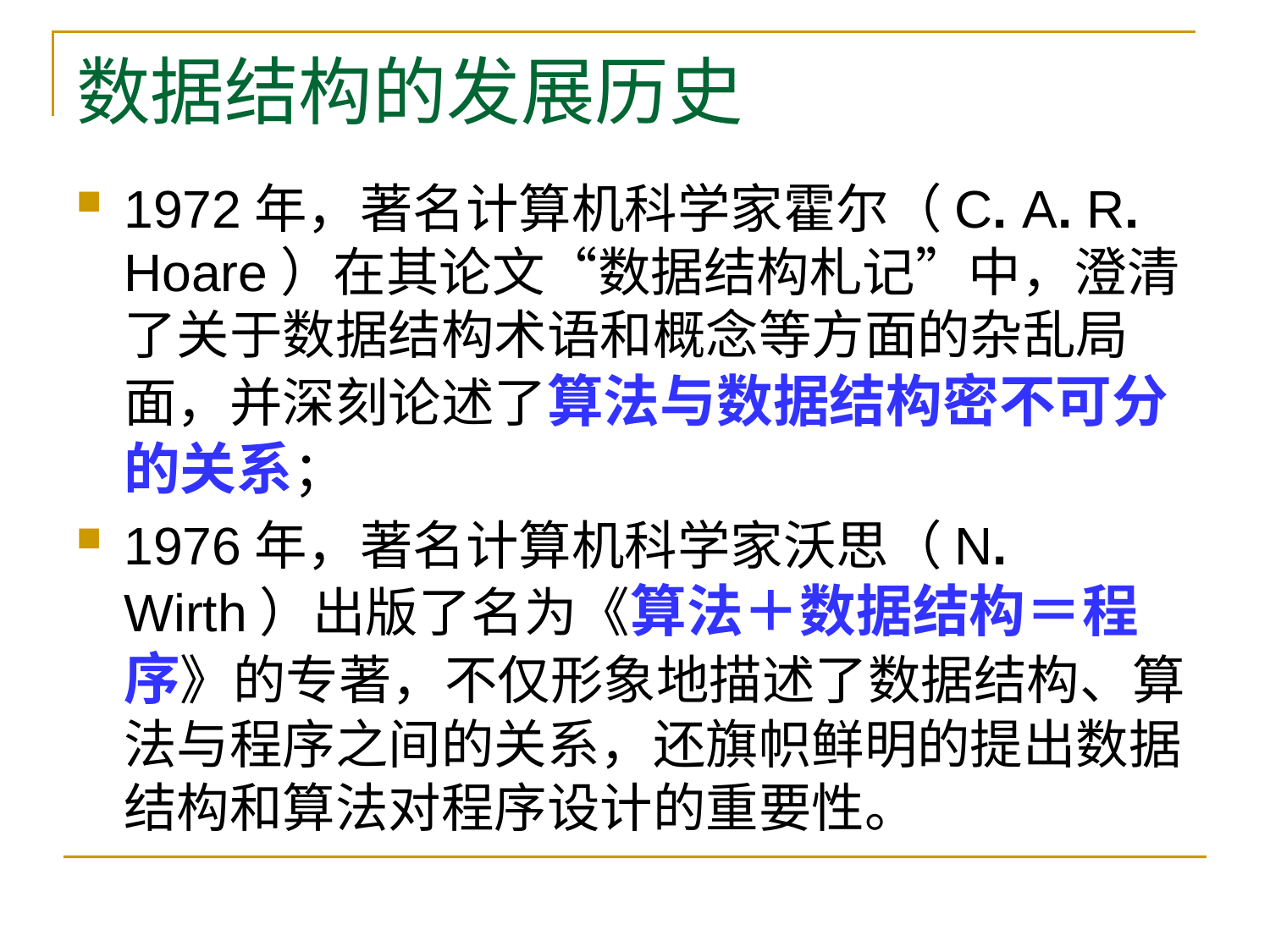

# 数据结构的发展历史
1972年，著名计算机科学家霍尔（C. A. R. Hoare）在其论文“数据结构札记”中，澄清了关于数据结构术语和概念等方面的杂乱局面，并深刻论述了算法与数据结构密不可分的关系；
1976年，著名计算机科学家沃思（N. Wirth）出版了名为《算法＋数据结构＝程序》的专著，不仅形象地描述了数据结构、算法与程序之间的关系，还旗帜鲜明的提出数据结构和算法对程序设计的重要性。